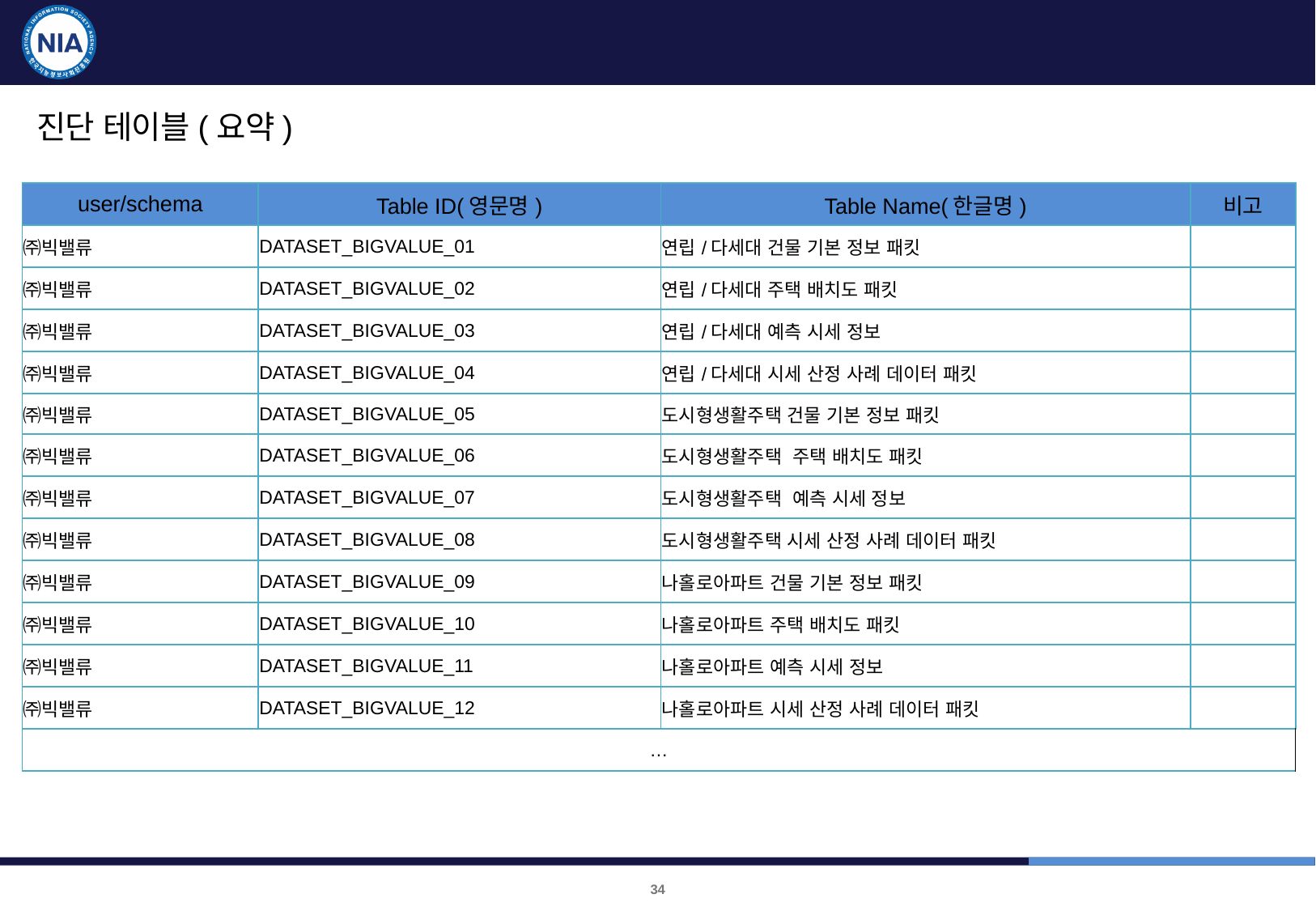

품질진단 대상 및 항목 : 중소기업 플랫폼
진단 테이블(요약)
| user/schema | Table ID(영문명) | Table Name(한글명) | 비고 |
| --- | --- | --- | --- |
| ㈜빅밸류 | DATASET\_BIGVALUE\_01 | 연립/다세대 건물 기본 정보 패킷 |  |
| ㈜빅밸류 | DATASET\_BIGVALUE\_02 | 연립/다세대 주택 배치도 패킷 |  |
| ㈜빅밸류 | DATASET\_BIGVALUE\_03 | 연립/다세대 예측 시세 정보 |  |
| ㈜빅밸류 | DATASET\_BIGVALUE\_04 | 연립/다세대 시세 산정 사례 데이터 패킷 |  |
| ㈜빅밸류 | DATASET\_BIGVALUE\_05 | 도시형생활주택 건물 기본 정보 패킷 |  |
| ㈜빅밸류 | DATASET\_BIGVALUE\_06 | 도시형생활주택 주택 배치도 패킷 |  |
| ㈜빅밸류 | DATASET\_BIGVALUE\_07 | 도시형생활주택 예측 시세 정보 |  |
| ㈜빅밸류 | DATASET\_BIGVALUE\_08 | 도시형생활주택 시세 산정 사례 데이터 패킷 |  |
| ㈜빅밸류 | DATASET\_BIGVALUE\_09 | 나홀로아파트 건물 기본 정보 패킷 |  |
| ㈜빅밸류 | DATASET\_BIGVALUE\_10 | 나홀로아파트 주택 배치도 패킷 |  |
| ㈜빅밸류 | DATASET\_BIGVALUE\_11 | 나홀로아파트 예측 시세 정보 |  |
| ㈜빅밸류 | DATASET\_BIGVALUE\_12 | 나홀로아파트 시세 산정 사례 데이터 패킷 |  |
| … |  |  |  |